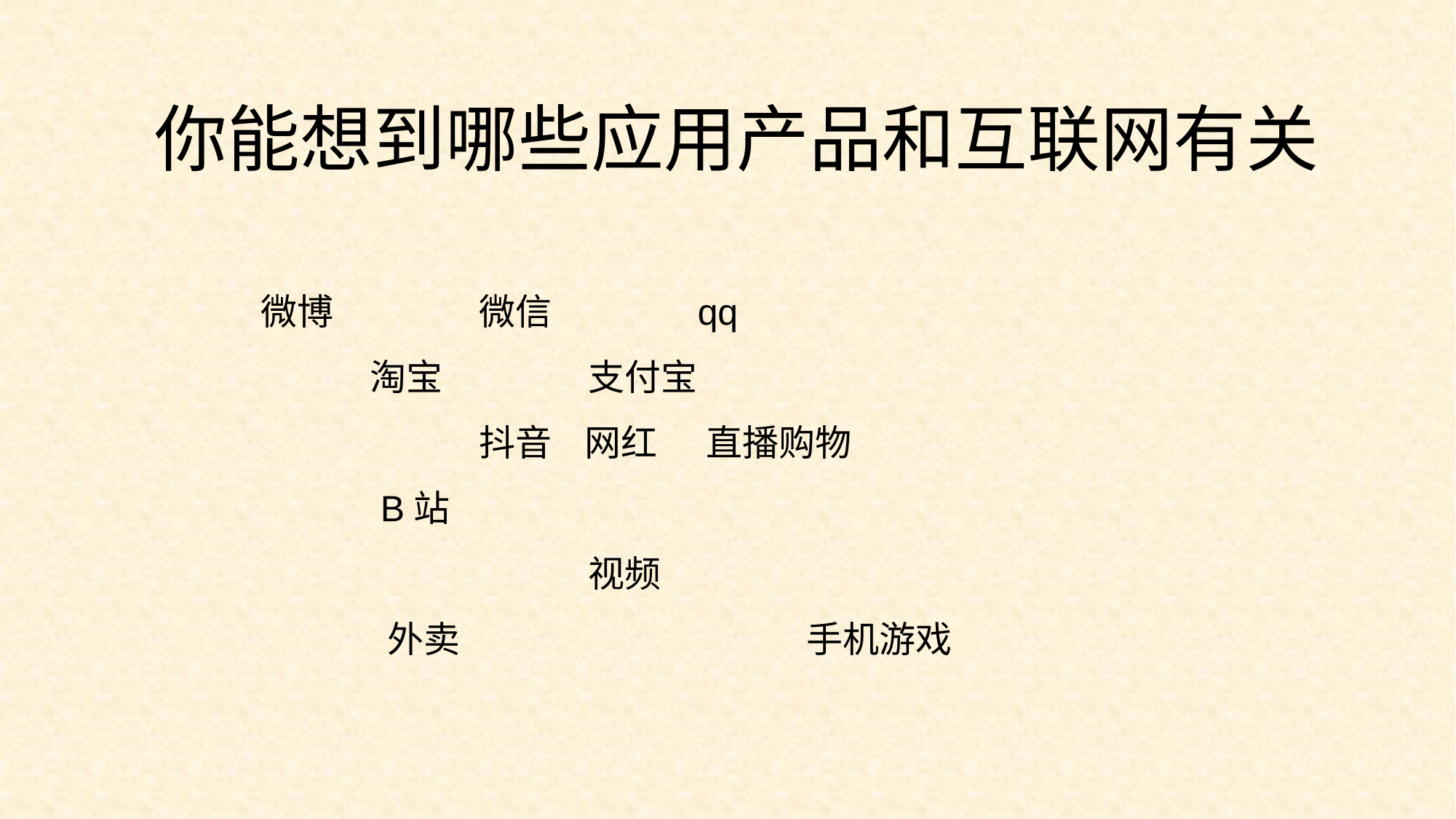

你能想到哪些应用产品和互联网有关
微博		微信		qq
	淘宝		支付宝
		抖音    网红      直播购物
	 B站
			视频
	 外卖				手机游戏